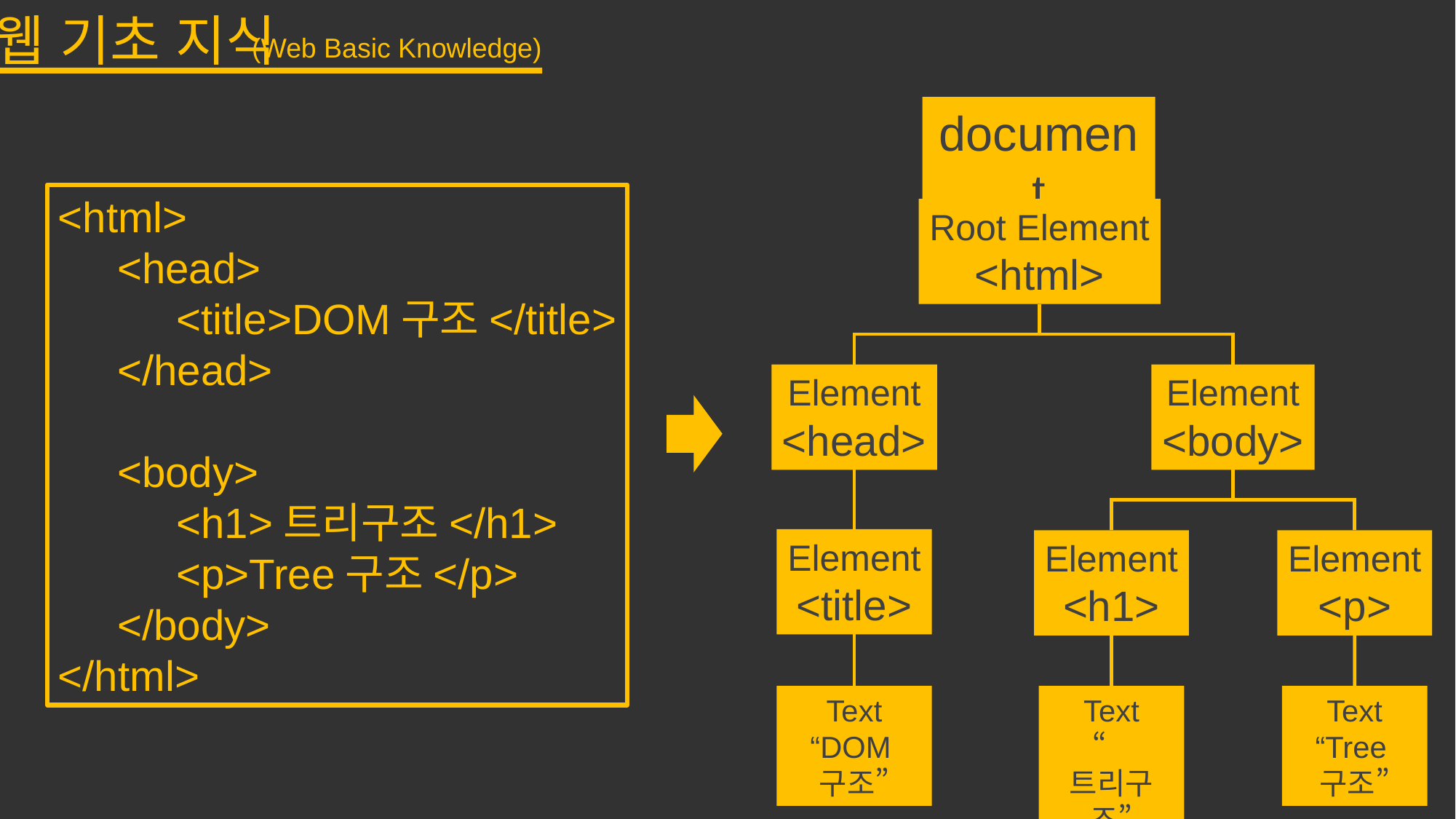

웹 기초 지식
(Web Basic Knowledge)

document
Root Element
<html>
Element
<head>
Element
<body>
Element
<title>
Element
<h1>
Element
<p>
Text
“DOM구조”
Text
“트리구조”
Text
“Tree구조”
<html>
     <head>
          <title>DOM구조</title>
     </head>

     <body>
          <h1>트리구조</h1>
          <p>Tree구조</p>
     </body>
</html>